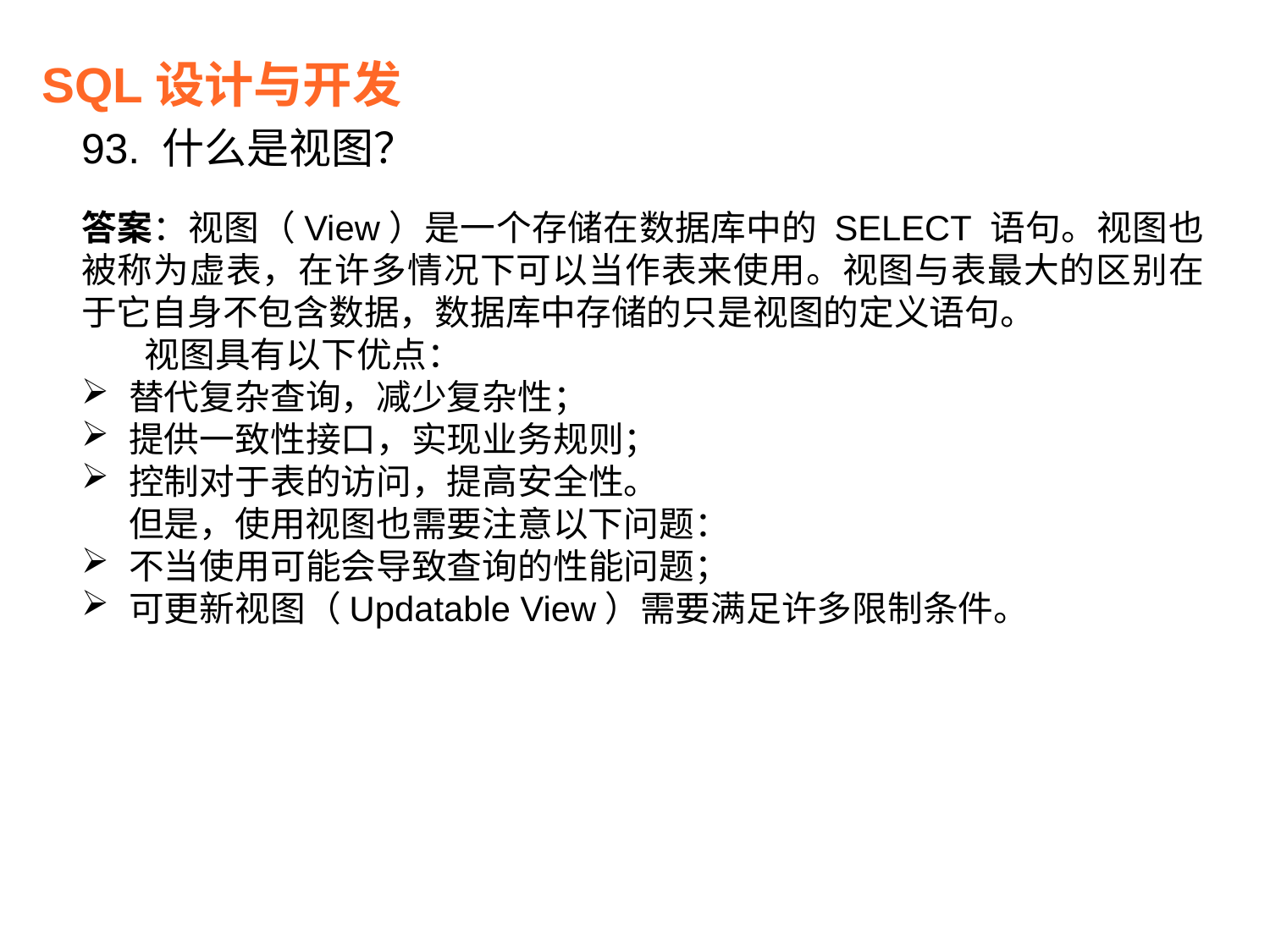

SQL设计与开发
93. 什么是视图？
答案：视图（View）是一个存储在数据库中的 SELECT 语句。视图也被称为虚表，在许多情况下可以当作表来使用。视图与表最大的区别在于它自身不包含数据，数据库中存储的只是视图的定义语句。
       视图具有以下优点：
替代复杂查询，减少复杂性；
提供一致性接口，实现业务规则；
控制对于表的访问，提高安全性。
     但是，使用视图也需要注意以下问题：
不当使用可能会导致查询的性能问题；
可更新视图（Updatable View）需要满足许多限制条件。